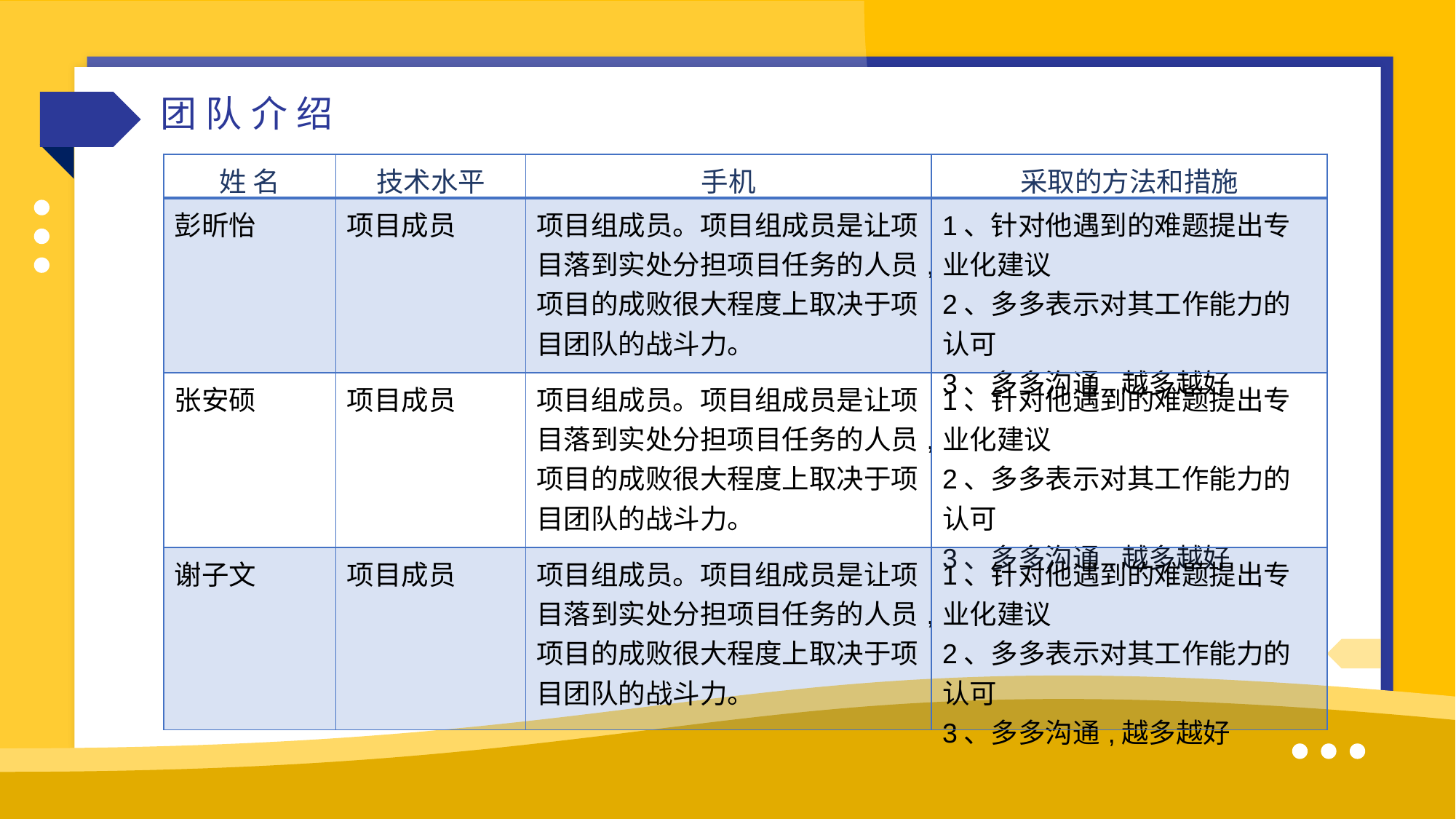

团队介绍
| 姓 名 | 技术水平 | 手机 | 采取的方法和措施 |
| --- | --- | --- | --- |
| 彭昕怡 | 项目成员 | 项目组成员。项目组成员是让项目落到实处分担项目任务的人员,项目的成败很大程度上取决于项目团队的战斗力。 | 1、针对他遇到的难题提出专业化建议 2、多多表示对其工作能力的认可 3、多多沟通,越多越好 |
| 张安硕 | 项目成员 | 项目组成员。项目组成员是让项目落到实处分担项目任务的人员,项目的成败很大程度上取决于项目团队的战斗力。 | 1、针对他遇到的难题提出专业化建议 2、多多表示对其工作能力的认可 3、多多沟通,越多越好 |
| 谢子文 | 项目成员 | 项目组成员。项目组成员是让项目落到实处分担项目任务的人员,项目的成败很大程度上取决于项目团队的战斗力。 | 1、针对他遇到的难题提出专业化建议 2、多多表示对其工作能力的认可 3、多多沟通,越多越好 |